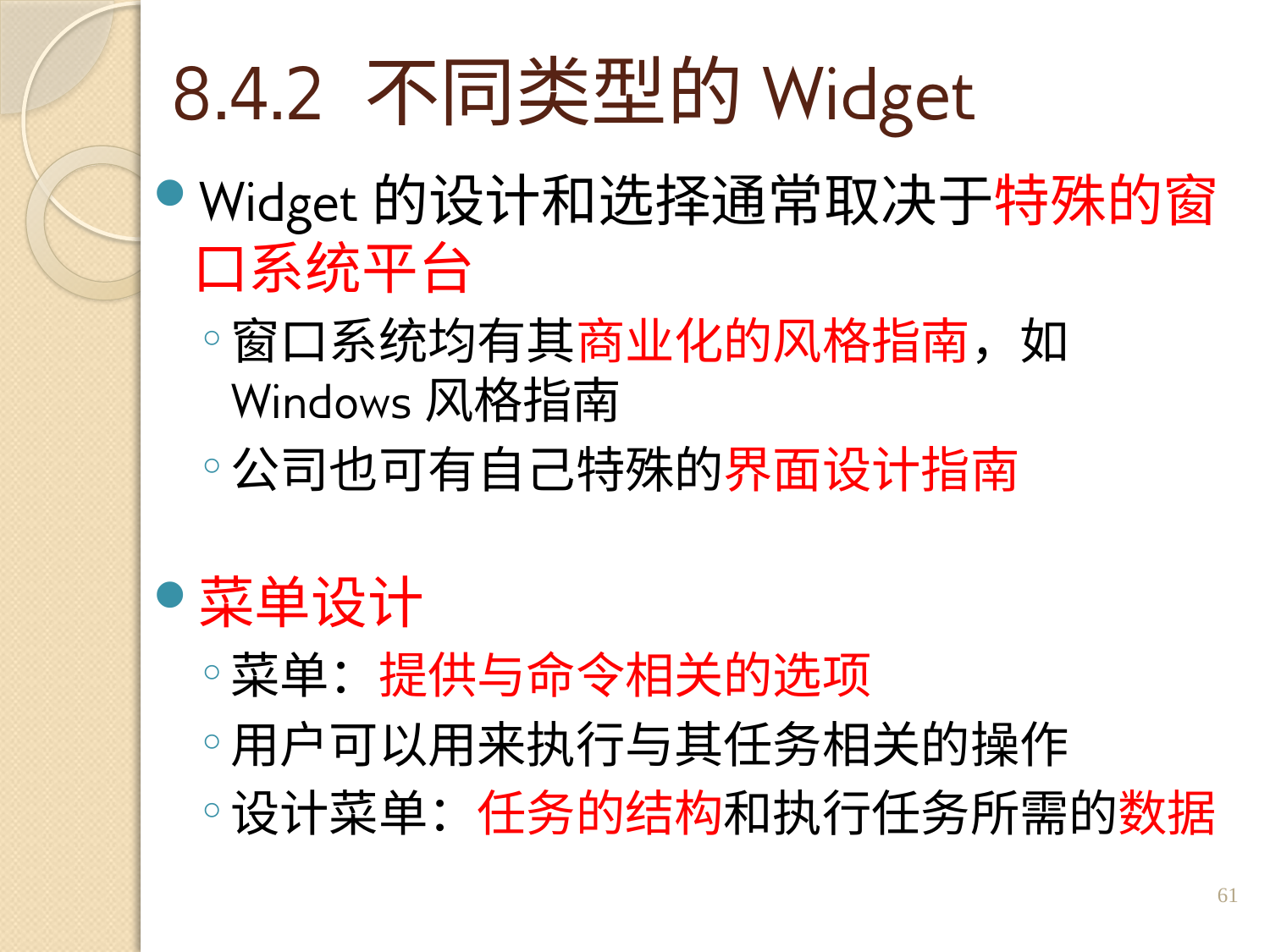

# 8.4.2 不同类型的Widget
Widget的设计和选择通常取决于特殊的窗口系统平台
窗口系统均有其商业化的风格指南，如Windows风格指南
公司也可有自己特殊的界面设计指南

菜单设计
菜单：提供与命令相关的选项
用户可以用来执行与其任务相关的操作
设计菜单：任务的结构和执行任务所需的数据
61